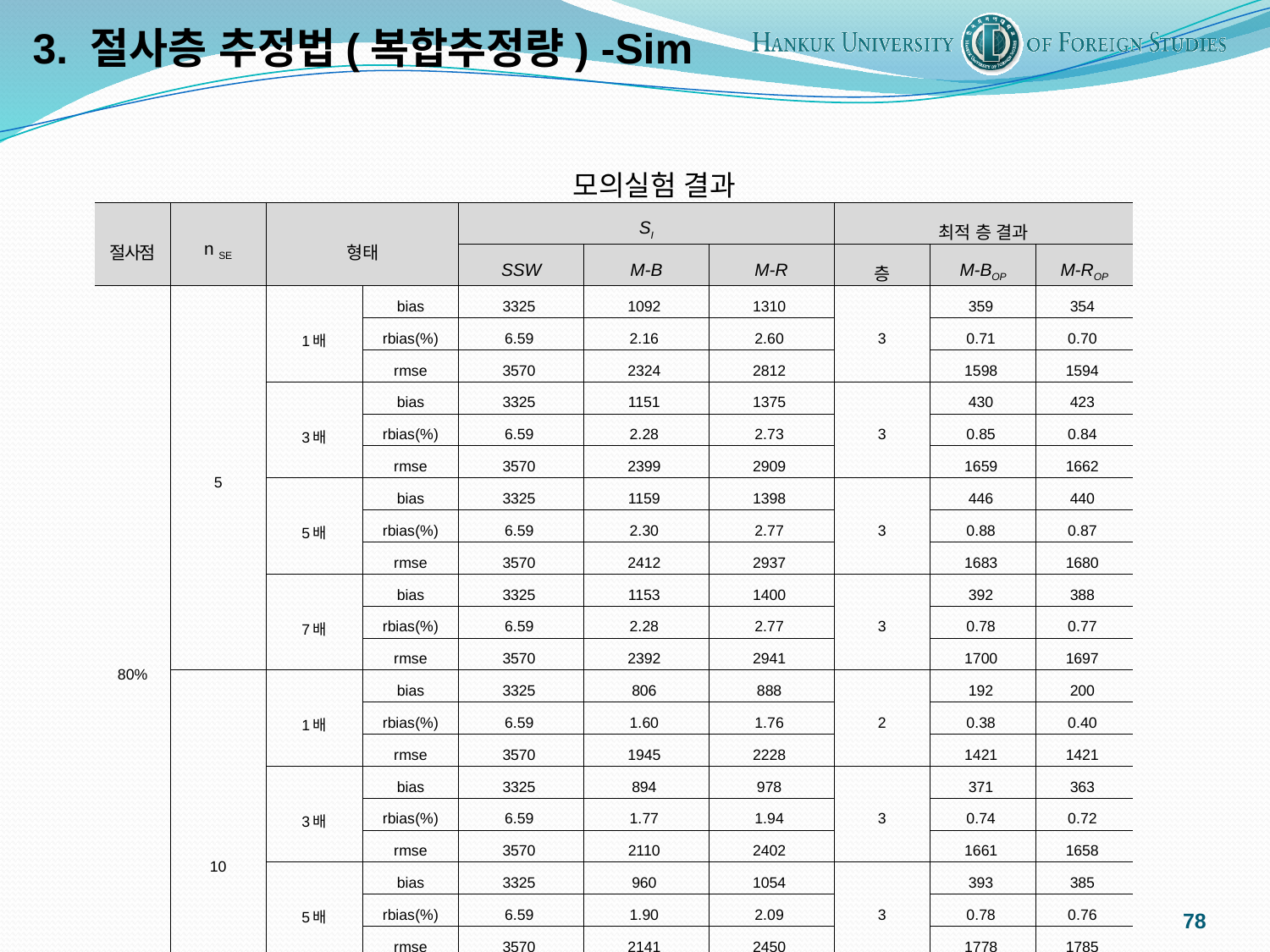

3. 절사층 추정법(복합추정량) -Sim

모의실험 결과
| 절사점 | n SE | 형태 |  | SI |  |  | 최적 층 결과 |  |  |
| --- | --- | --- | --- | --- | --- | --- | --- | --- | --- |
|  |  |  |  | SSW | M-B | M-R | 층 | M-BOP | M-ROP |
| 80% | 5 | 1배 | bias | 3325 | 1092 | 1310 | 3 | 359 | 354 |
|  |  |  | rbias(%) | 6.59 | 2.16 | 2.60 |  | 0.71 | 0.70 |
|  |  |  | rmse | 3570 | 2324 | 2812 |  | 1598 | 1594 |
|  |  | 3배 | bias | 3325 | 1151 | 1375 | 3 | 430 | 423 |
|  |  |  | rbias(%) | 6.59 | 2.28 | 2.73 |  | 0.85 | 0.84 |
|  |  |  | rmse | 3570 | 2399 | 2909 |  | 1659 | 1662 |
|  |  | 5배 | bias | 3325 | 1159 | 1398 | 3 | 446 | 440 |
|  |  |  | rbias(%) | 6.59 | 2.30 | 2.77 |  | 0.88 | 0.87 |
|  |  |  | rmse | 3570 | 2412 | 2937 |  | 1683 | 1680 |
|  |  | 7배 | bias | 3325 | 1153 | 1400 | 3 | 392 | 388 |
|  |  |  | rbias(%) | 6.59 | 2.28 | 2.77 |  | 0.78 | 0.77 |
|  |  |  | rmse | 3570 | 2392 | 2941 |  | 1700 | 1697 |
|  | 10 | 1배 | bias | 3325 | 806 | 888 | 2 | 192 | 200 |
|  |  |  | rbias(%) | 6.59 | 1.60 | 1.76 |  | 0.38 | 0.40 |
|  |  |  | rmse | 3570 | 1945 | 2228 |  | 1421 | 1421 |
|  |  | 3배 | bias | 3325 | 894 | 978 | 3 | 371 | 363 |
|  |  |  | rbias(%) | 6.59 | 1.77 | 1.94 |  | 0.74 | 0.72 |
|  |  |  | rmse | 3570 | 2110 | 2402 |  | 1661 | 1658 |
|  |  | 5배 | bias | 3325 | 960 | 1054 | 3 | 393 | 385 |
|  |  |  | rbias(%) | 6.59 | 1.90 | 2.09 |  | 0.78 | 0.76 |
|  |  |  | rmse | 3570 | 2141 | 2450 |  | 1778 | 1785 |
|  |  | 7배 | bias | 3325 | 1074 | 1212 | 3 | 466 | 464 |
|  |  |  | rbias(%) | 6.59 | 2.13 | 2.40 |  | 0.92 | 0.92 |
|  |  |  | rmse | 3570 | 2389 | 2685 |  | 2142 | 2139 |

78